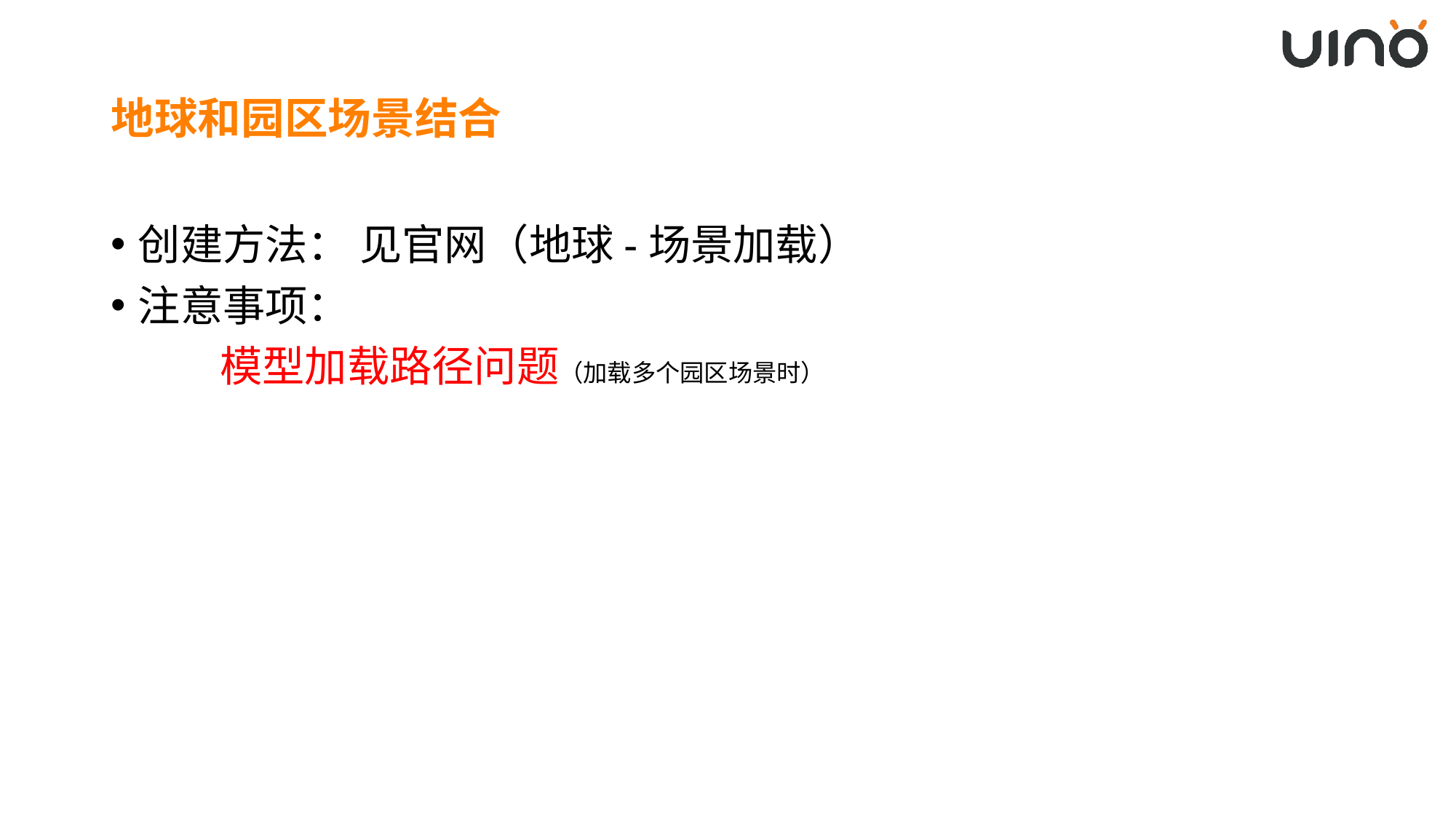

# 地球和园区场景结合
创建方法： 见官网（地球-场景加载）
注意事项：
	模型加载路径问题（加载多个园区场景时）